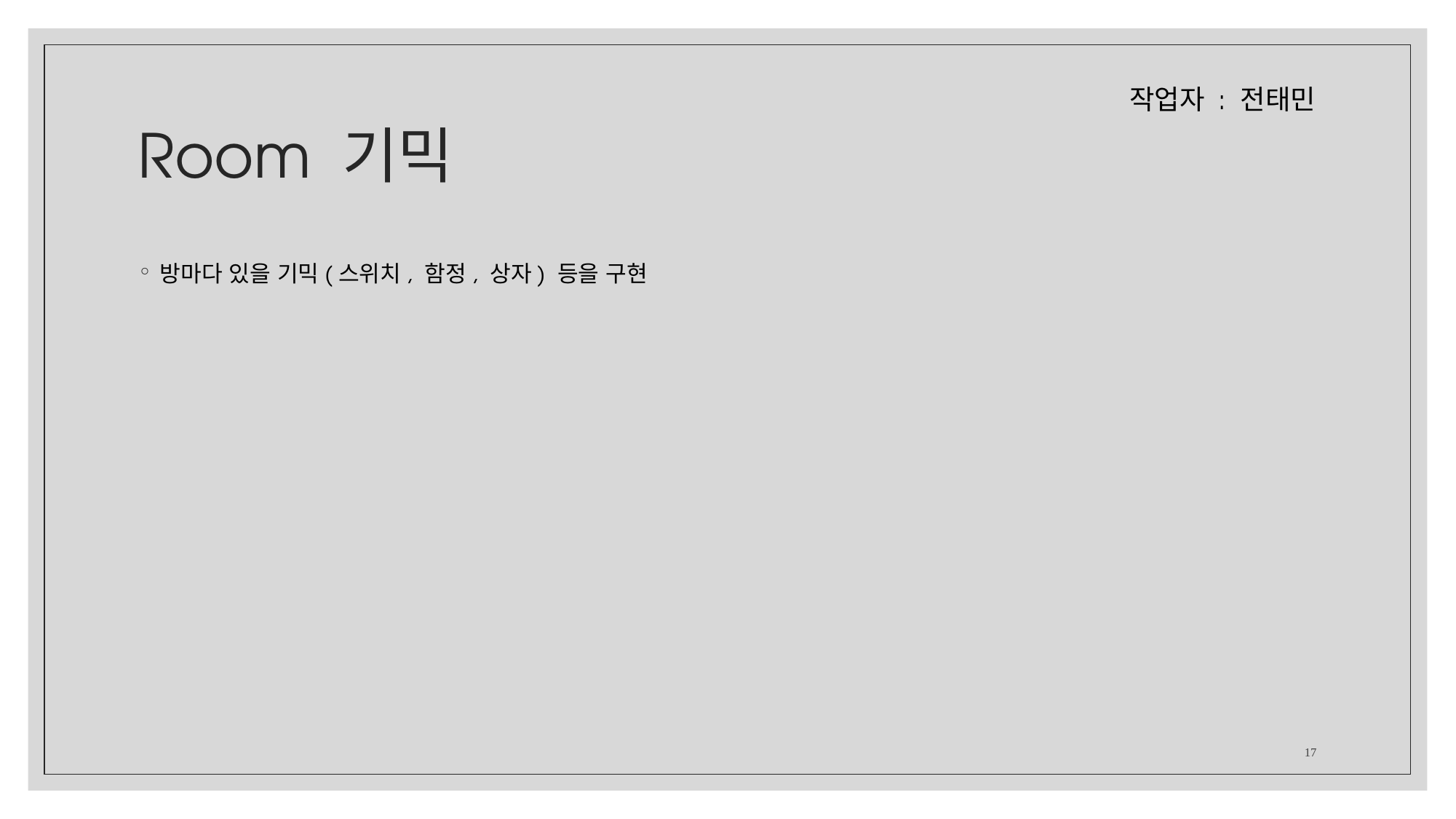

# Room 기믹
작업자 : 전태민
방마다 있을 기믹(스위치, 함정, 상자) 등을 구현
17